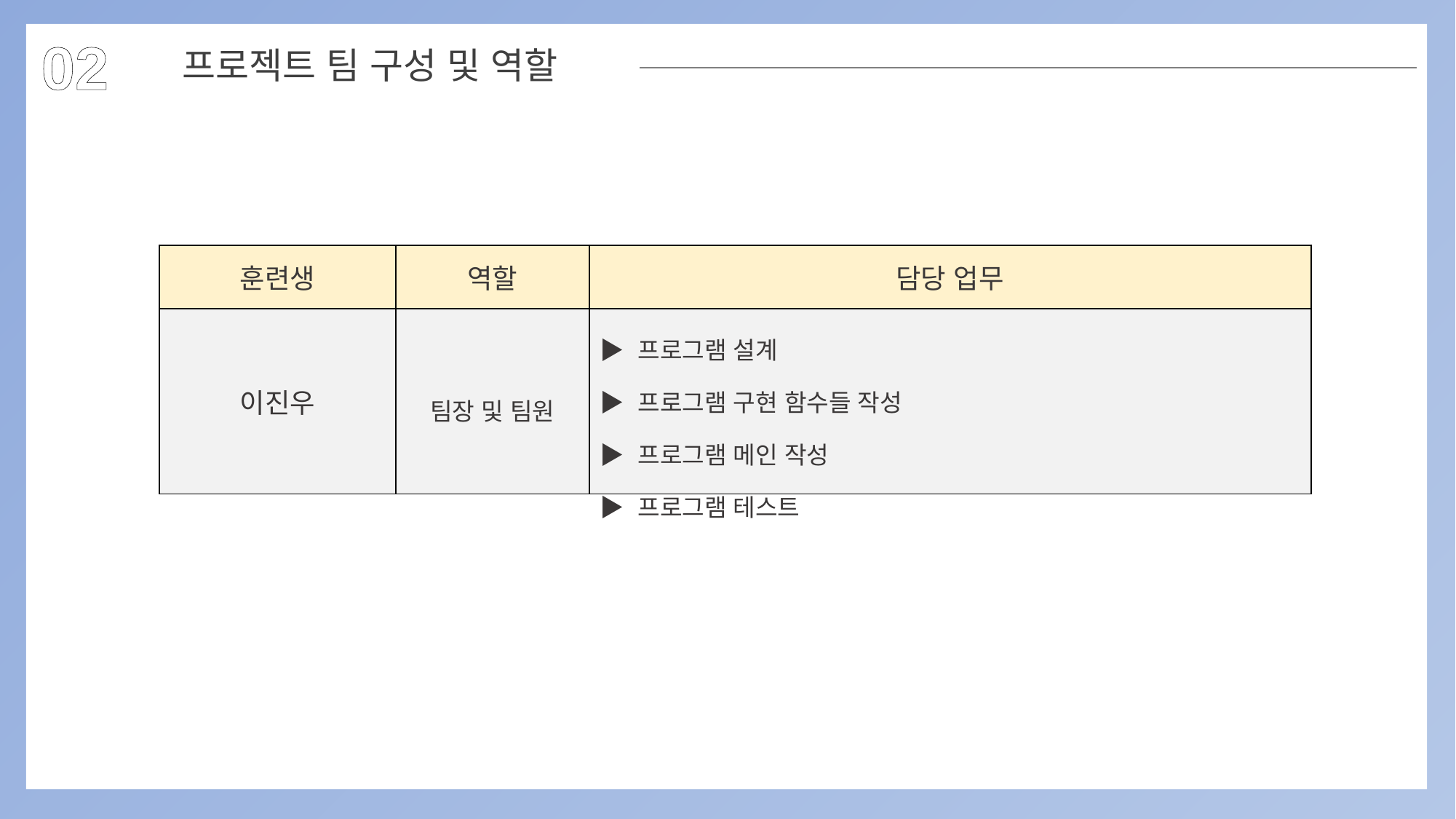

02

프로젝트 팀 구성 및 역할
| 훈련생 | 역할 | 담당 업무 |
| --- | --- | --- |
| 이진우 | 팀장 및 팀원 | ▶ 프로그램 설계 ▶ 프로그램 구현 함수들 작성 ▶ 프로그램 메인 작성 ▶ 프로그램 테스트 |